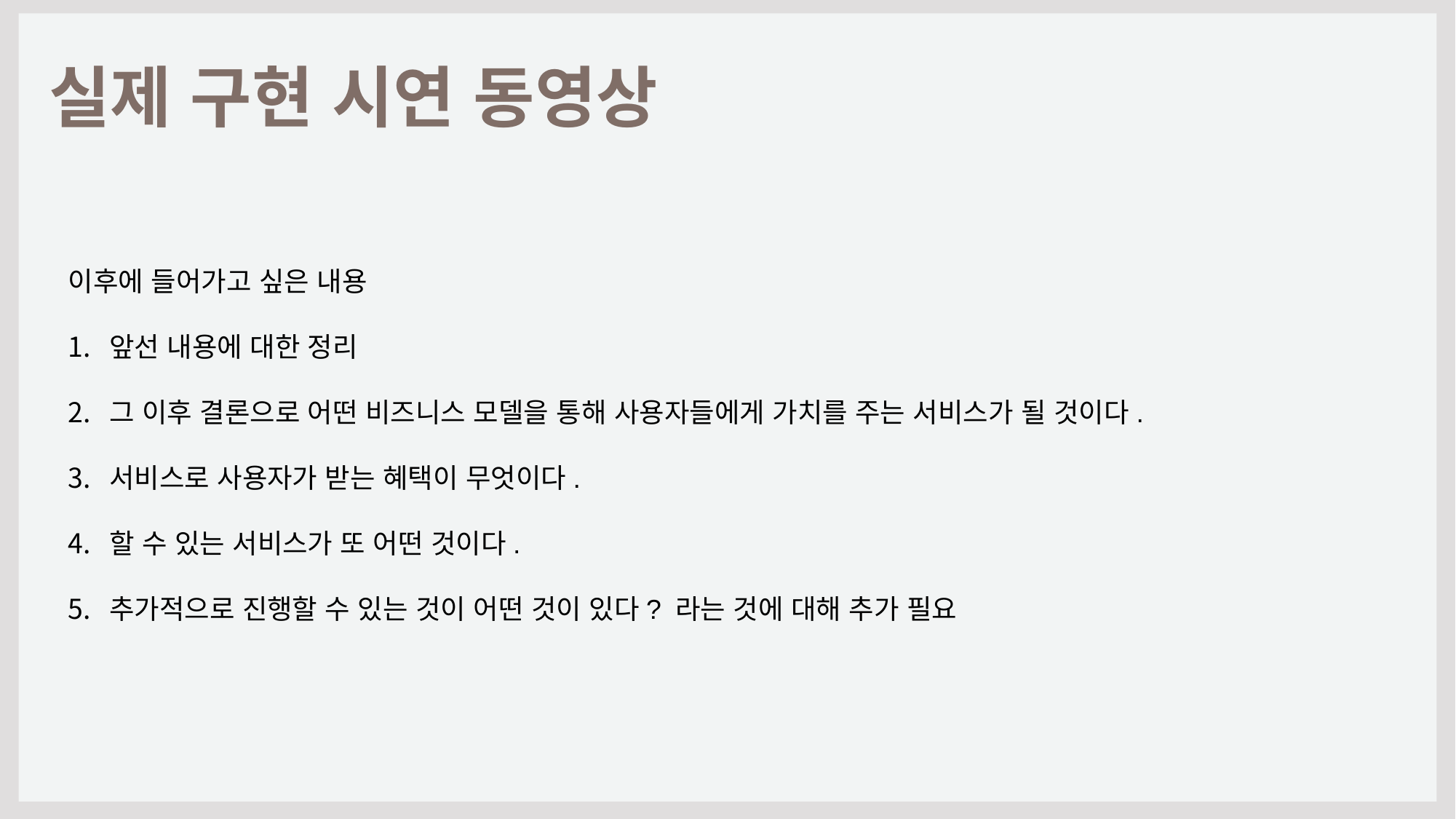

# 실제 구현 시연 동영상
이후에 들어가고 싶은 내용
앞선 내용에 대한 정리
그 이후 결론으로 어떤 비즈니스 모델을 통해 사용자들에게 가치를 주는 서비스가 될 것이다.
서비스로 사용자가 받는 혜택이 무엇이다.
할 수 있는 서비스가 또 어떤 것이다.
추가적으로 진행할 수 있는 것이 어떤 것이 있다? 라는 것에 대해 추가 필요